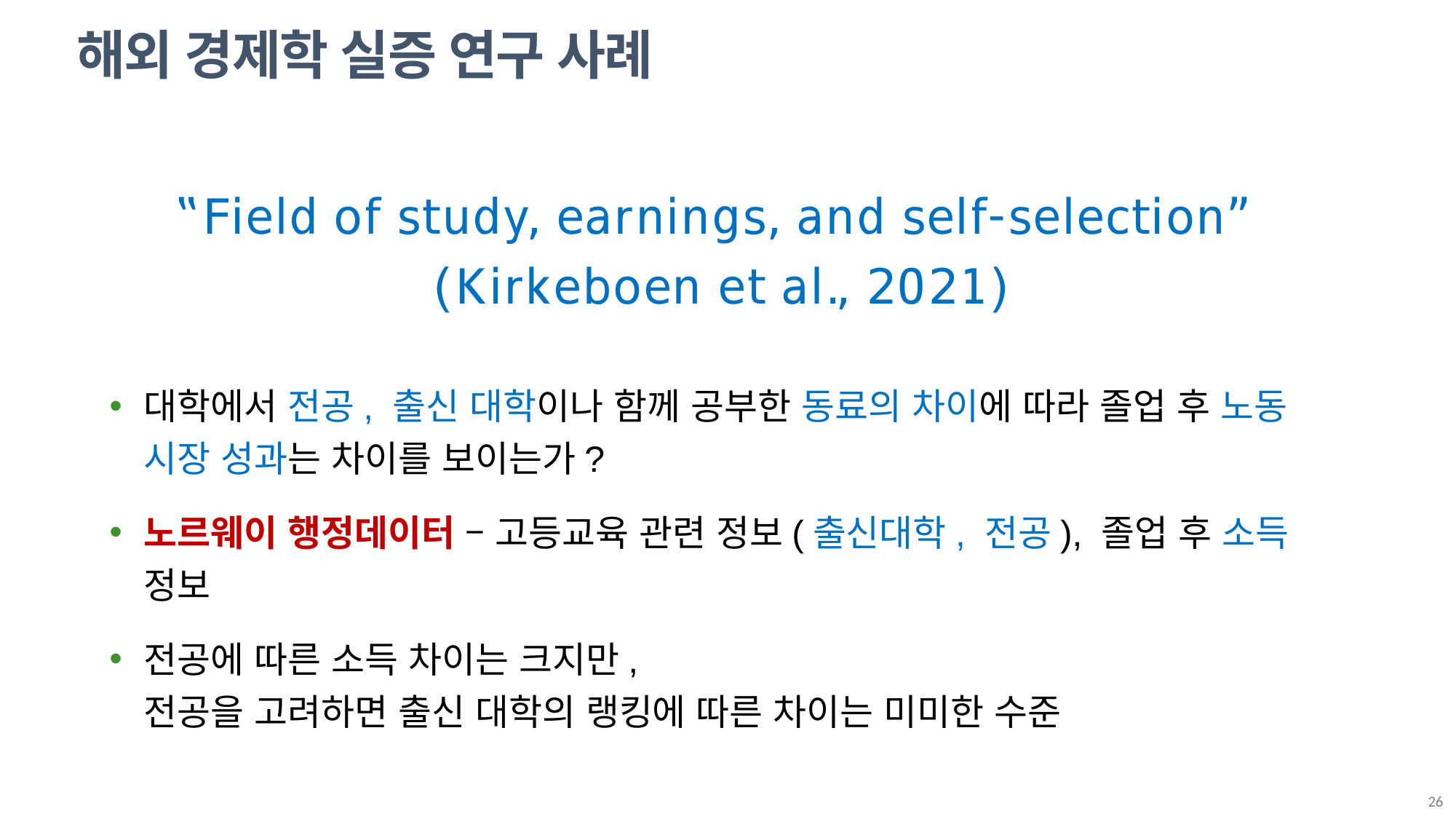

해외 경제학 실증 연구 사례
“Field of study, earnings, and self-selection”
(Kirkeboen et al., 2021)

대학에서 전공, 출신 대학이나 함께 공부한 동료의 차이에 따라 졸업 후 노동 시장 성과는 차이를 보이는가?

노르웨이 행정데이터 – 고등교육 관련 정보(출신대학, 전공), 졸업 후 소득 정보

전공에 따른 소득 차이는 크지만,
전공을 고려하면 출신 대학의 랭킹에 따른 차이는 미미한 수준
26